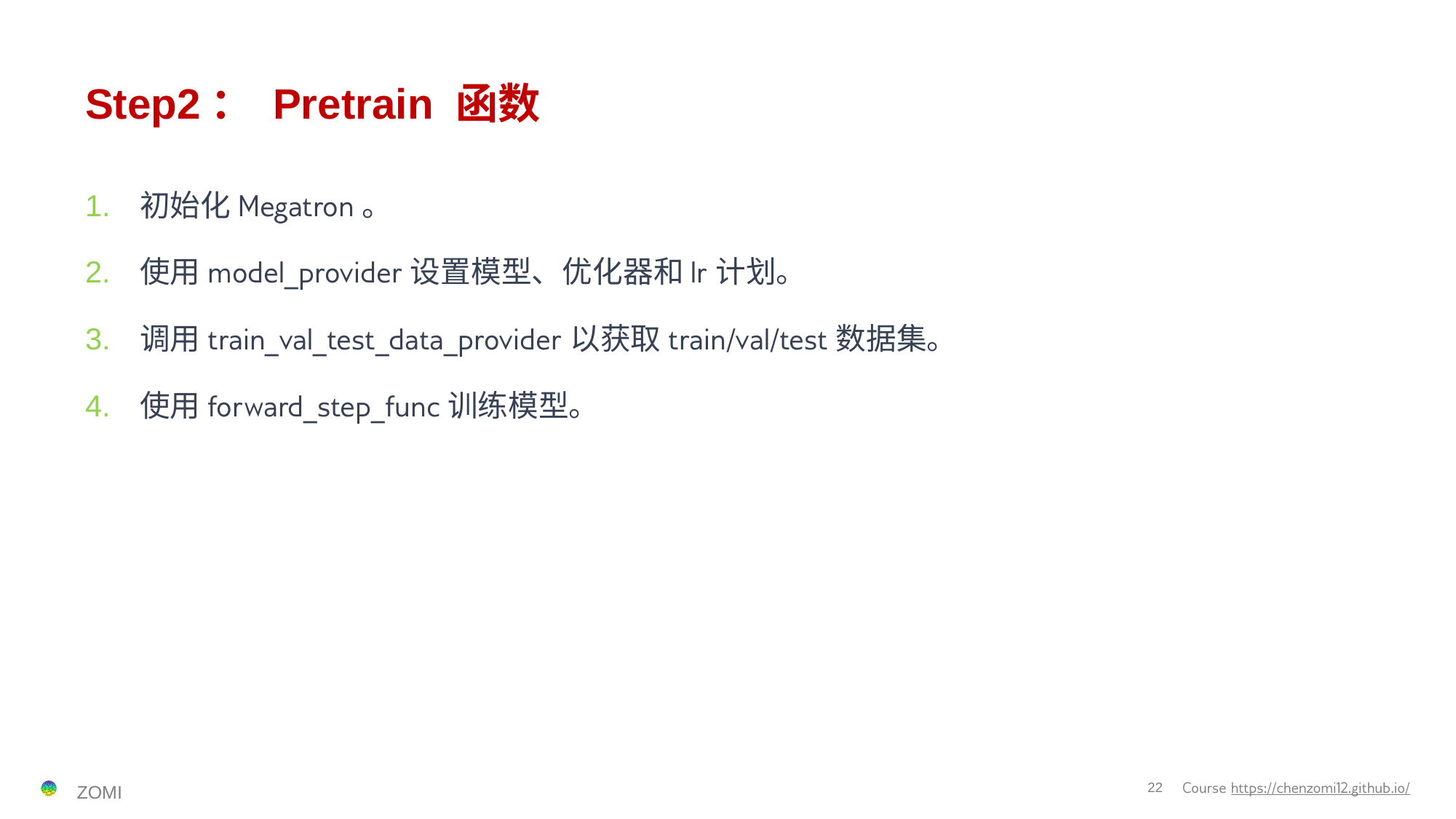

# Step2： Pretrain 函数
初始化Megatron。
使用model_provider设置模型、优化器和lr计划。
调用train_val_test_data_provider以获取train/val/test数据集。
使用forward_step_func训练模型。